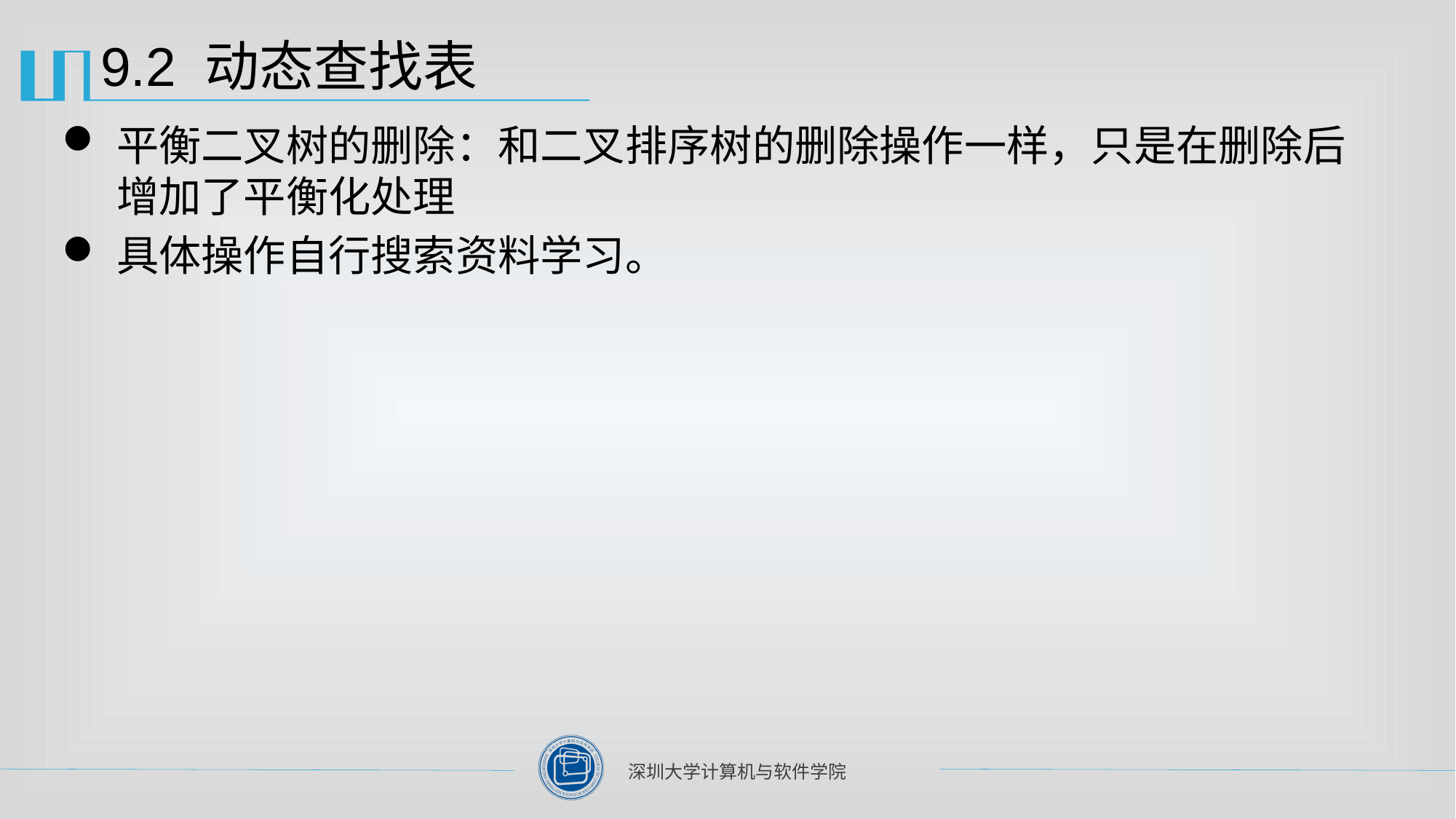

# 9.2 动态查找表
平衡二叉树的删除：和二叉排序树的删除操作一样，只是在删除后增加了平衡化处理
具体操作自行搜索资料学习。

80